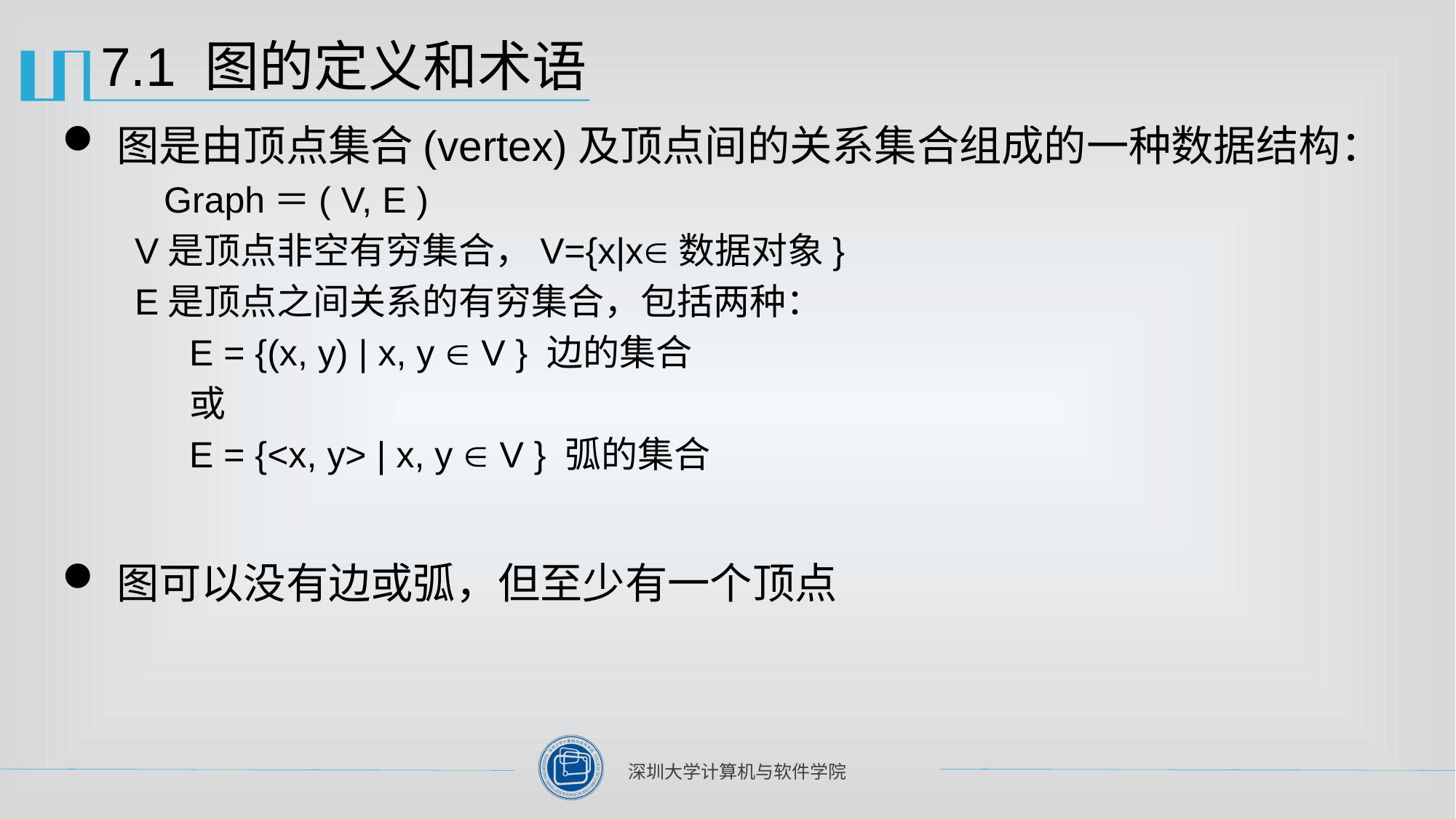

# 7.1 图的定义和术语
图是由顶点集合(vertex)及顶点间的关系集合组成的一种数据结构：
          Graph＝( V, E )
V是顶点非空有穷集合，V={x|x∈数据对象}
E是顶点之间关系的有穷集合，包括两种：
E = {(x, y) | x, y ∈ V } 边的集合
或
E = {<x, y> | x, y ∈ V } 弧的集合

图可以没有边或弧，但至少有一个顶点

7